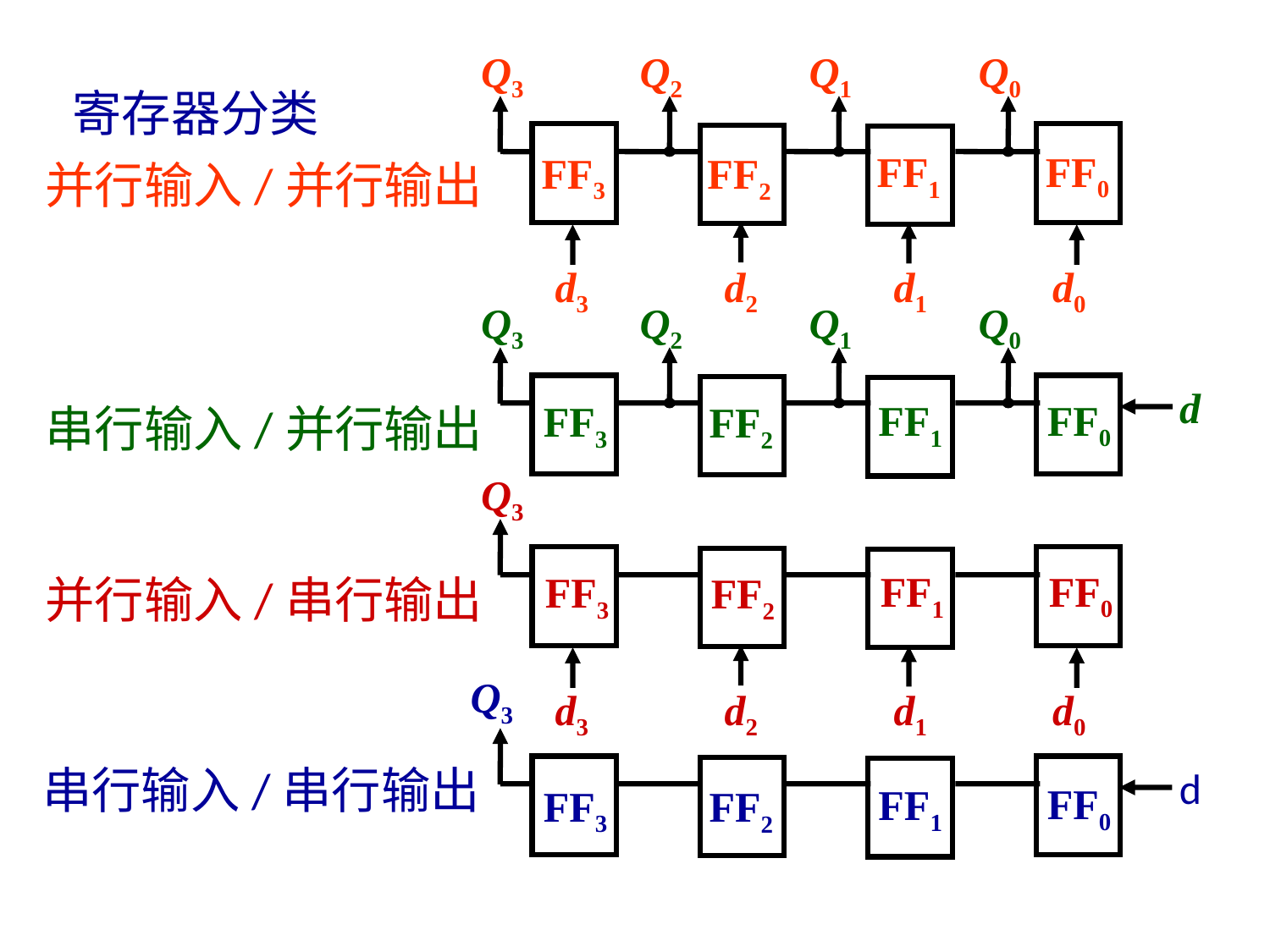

Q3
Q2
Q1
Q0

FF0
FF1
FF3
FF2

d3
d2
d1
d0
寄存器分类
并行输入/并行输出
Q3
Q2
Q1
Q0

d

FF0
FF1
FF3
FF2

串行输入/并行输出
Q3

FF0
FF1
FF3
FF2

d3
d2
d1
d0
并行输入/串行输出
Q3

d

FF0
FF1
FF3
FF2

串行输入/串行输出